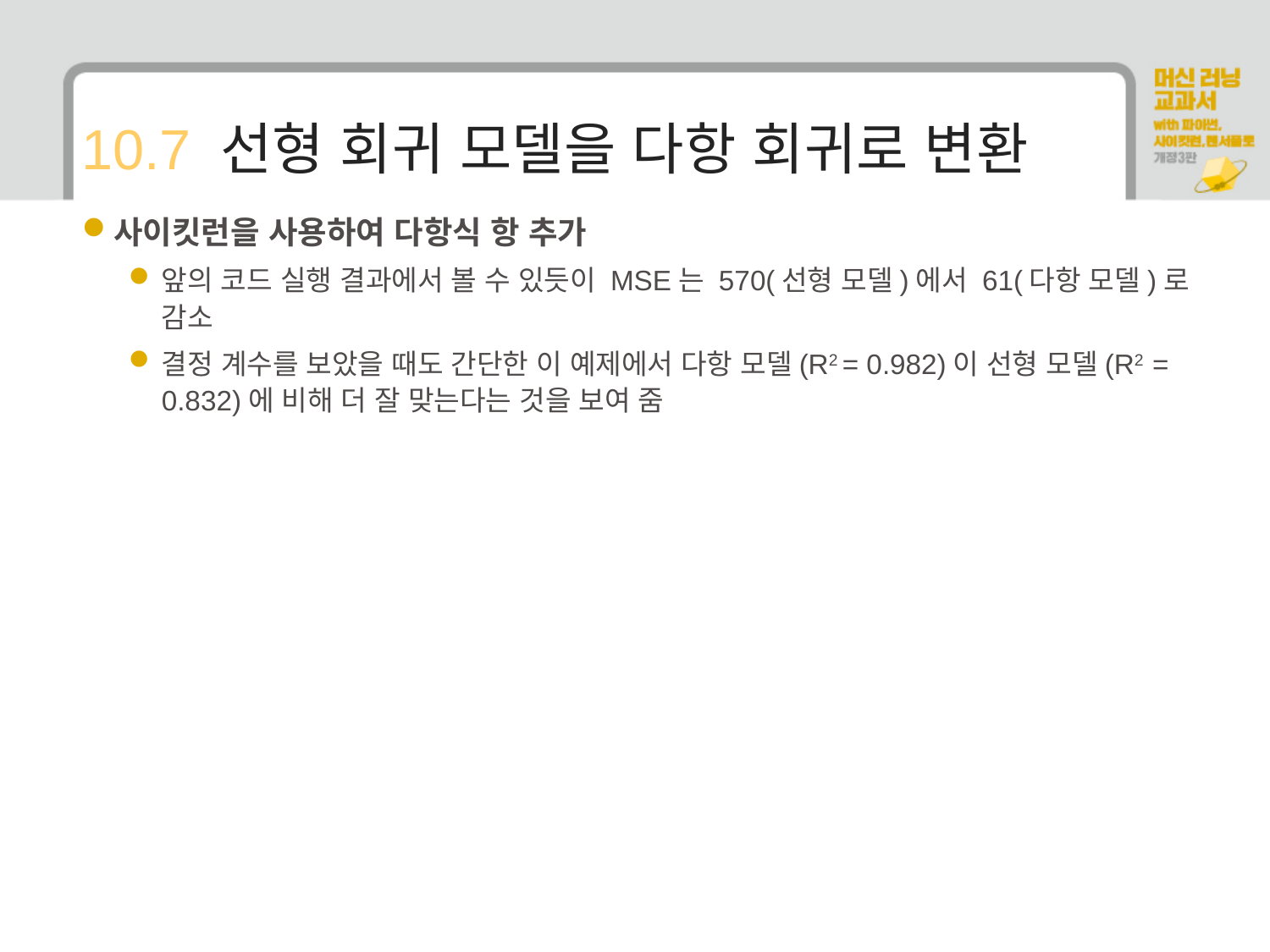

# 10.7 선형 회귀 모델을 다항 회귀로 변환
사이킷런을 사용하여 다항식 항 추가
앞의 코드 실행 결과에서 볼 수 있듯이 MSE는 570(선형 모델)에서 61(다항 모델)로 감소
결정 계수를 보았을 때도 간단한 이 예제에서 다항 모델(R2 = 0.982)이 선형 모델(R2  = 0.832)에 비해 더 잘 맞는다는 것을 보여 줌